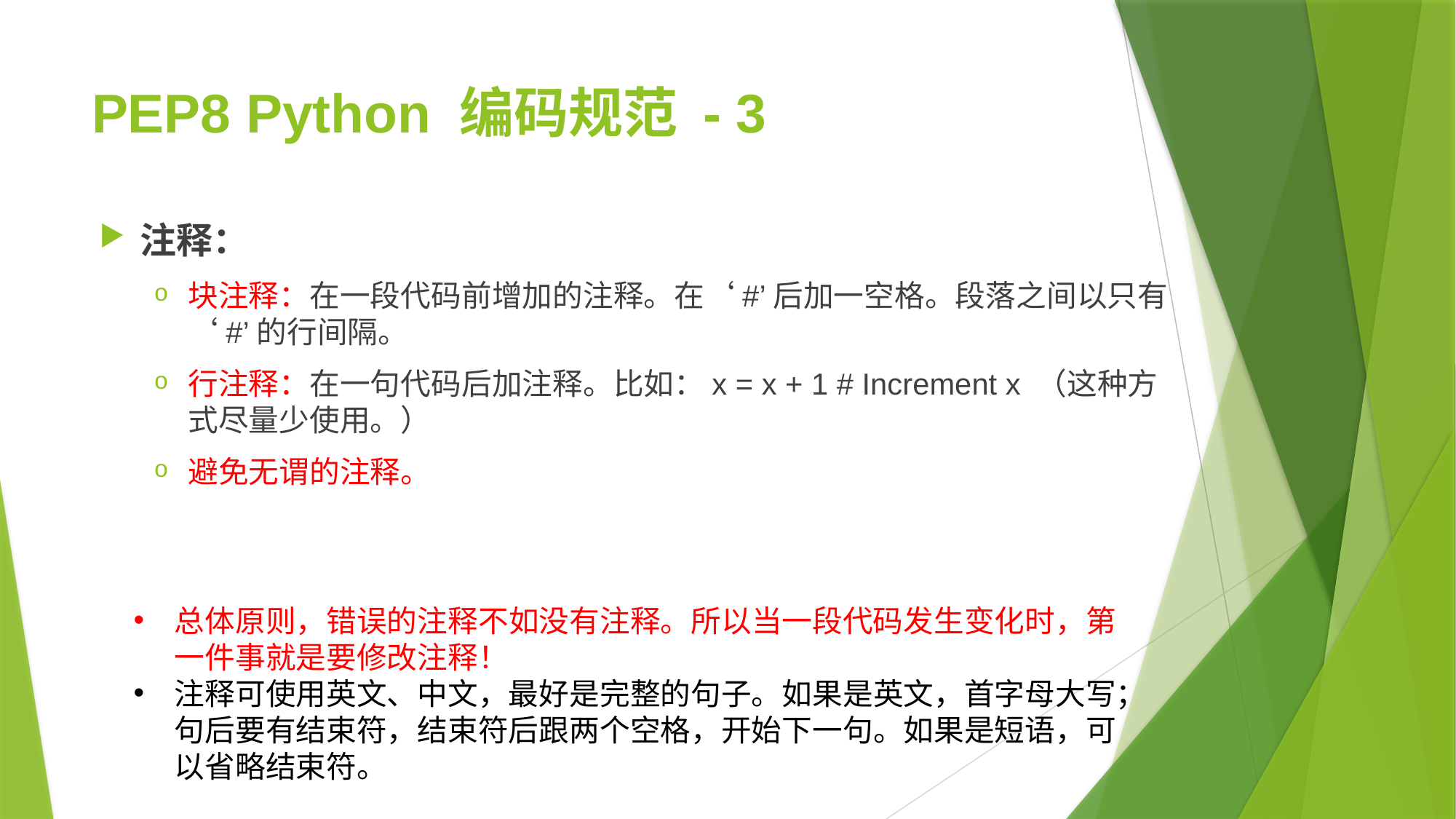

# PEP8 Python 编码规范 - 3
注释：
块注释：在一段代码前增加的注释。在‘#’后加一空格。段落之间以只有‘#’的行间隔。
行注释：在一句代码后加注释。比如：x = x + 1 # Increment x （这种方式尽量少使用。）
避免无谓的注释。
总体原则，错误的注释不如没有注释。所以当一段代码发生变化时，第一件事就是要修改注释！
注释可使用英文、中文，最好是完整的句子。如果是英文，首字母大写；句后要有结束符，结束符后跟两个空格，开始下一句。如果是短语，可以省略结束符。